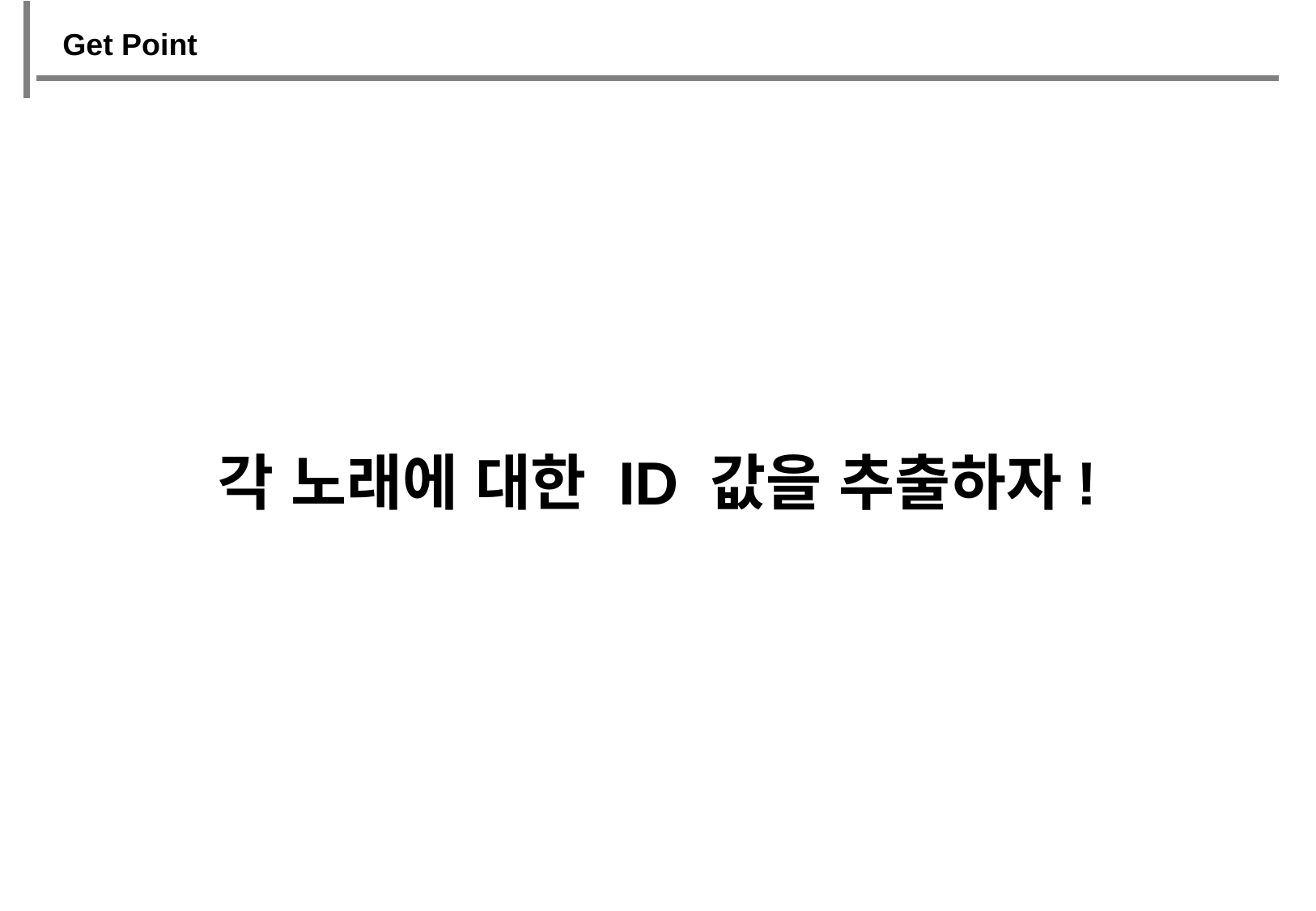

Get Point

각 노래에 대한 ID 값을 추출하자!